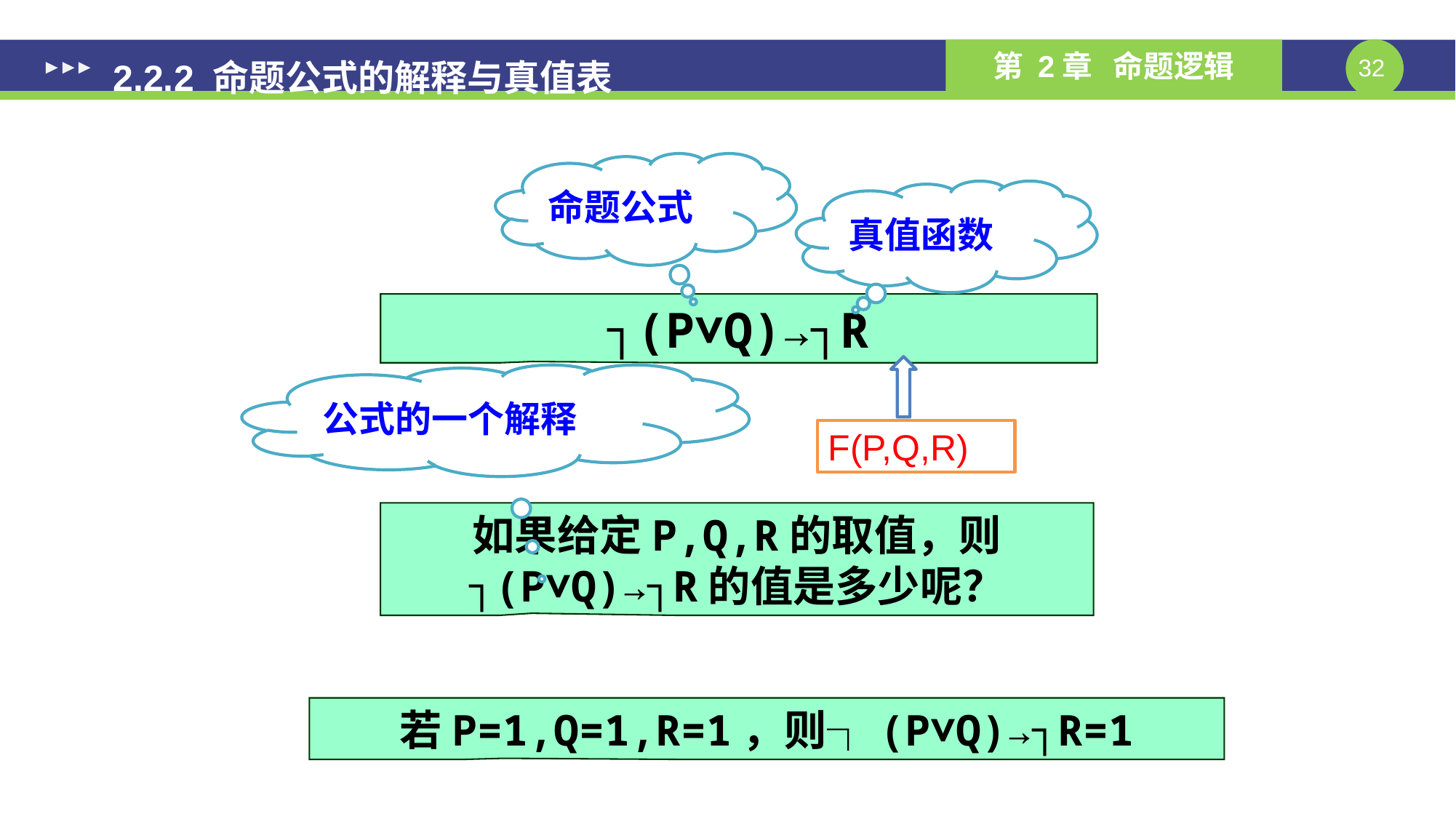

2.2.2 命题公式的解释与真值表
命题公式
真值函数
┐(P∨Q)→┐R

F(P,Q,R)
公式的一个解释
如果给定P,Q,R的取值，则
┐(P∨Q)→┐R的值是多少呢？
若P=1,Q=1,R=1，则┐(P∨Q)→┐R=1